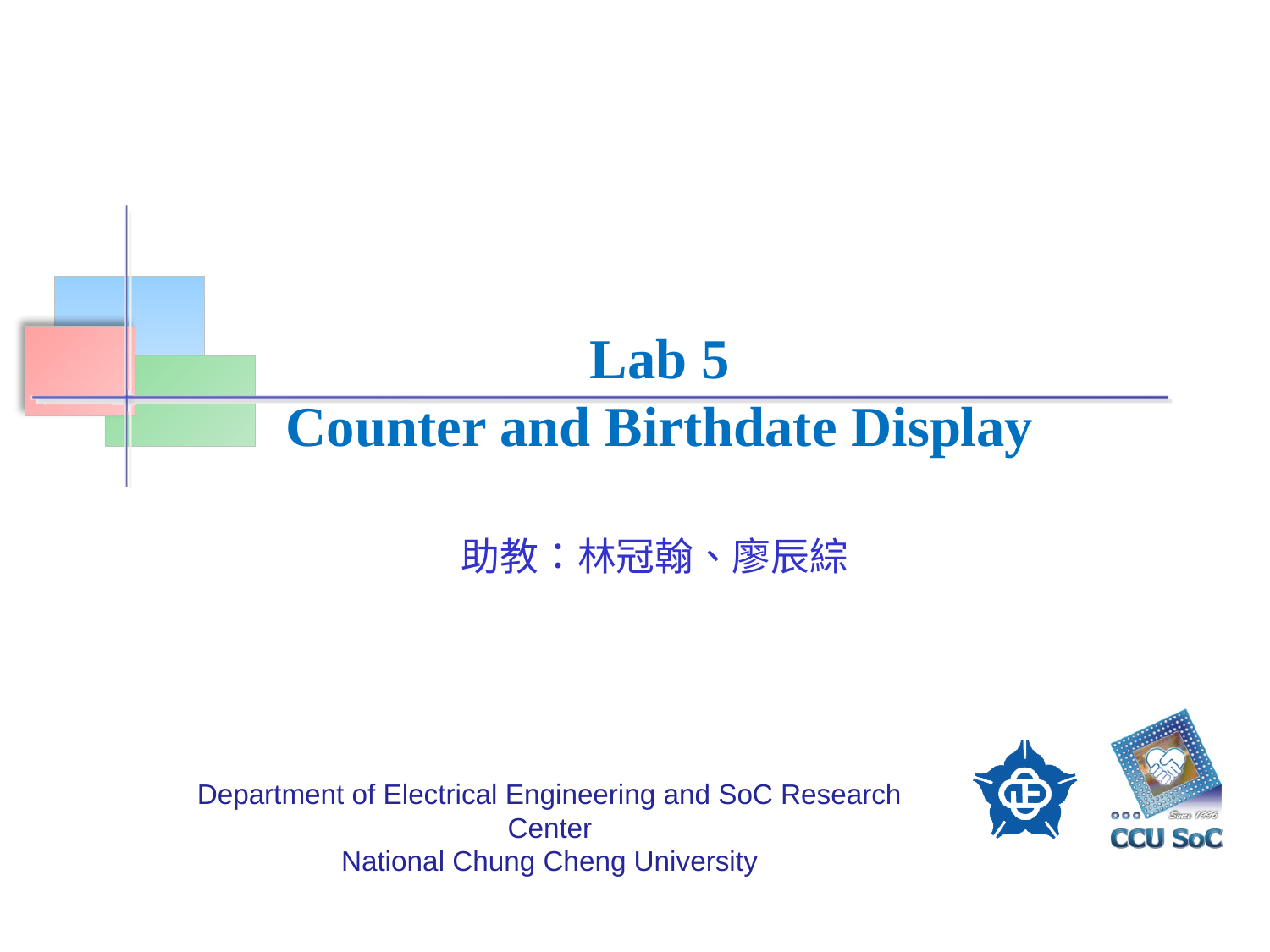

# Lab 5 Counter and Birthdate Display
助教：林冠翰、廖辰綜